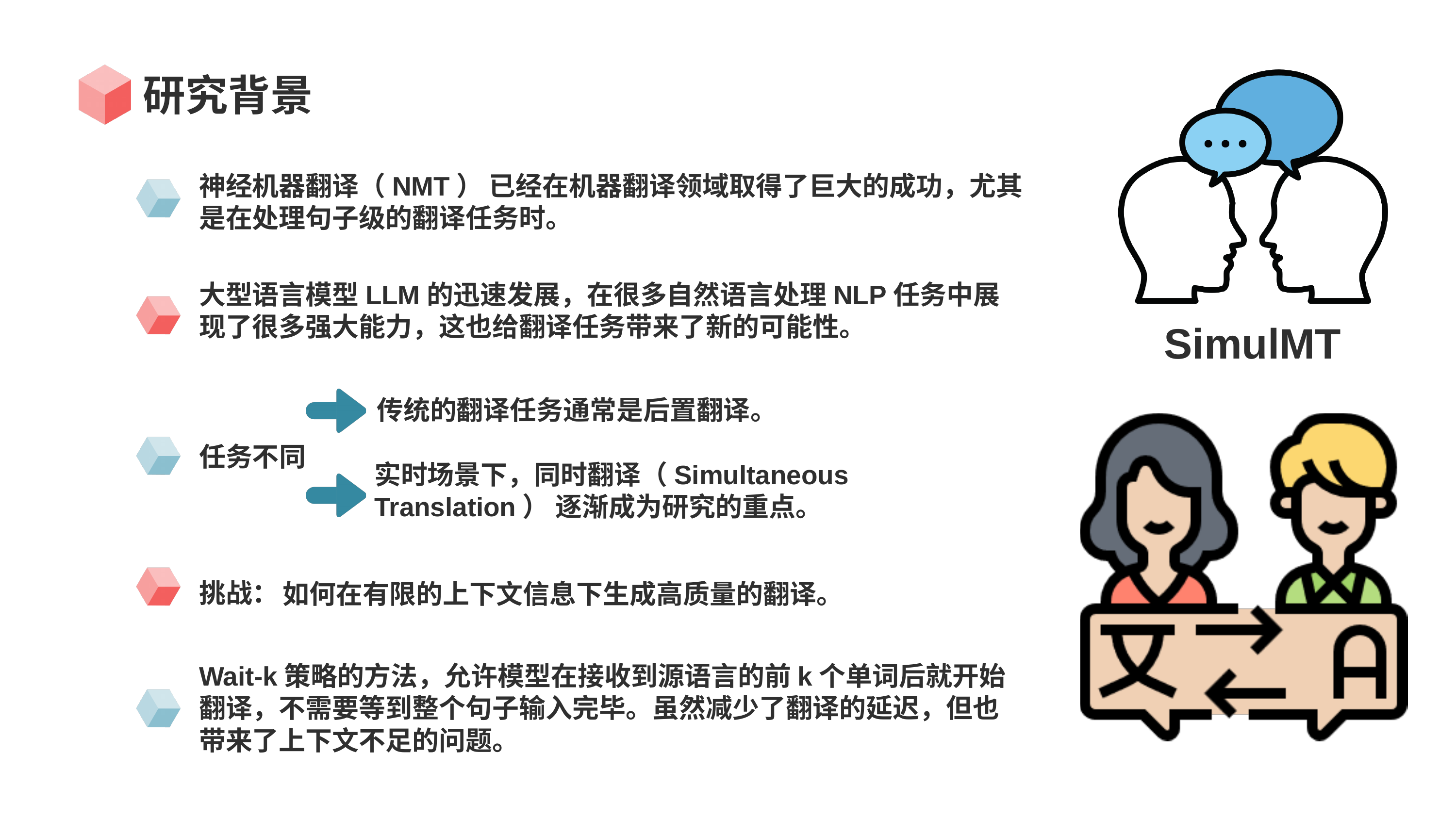

研究背景

神经机器翻译（NMT） 已经在机器翻译领域取得了巨大的成功，尤其是在处理句子级的翻译任务时。

大型语言模型LLM的迅速发展，在很多自然语言处理NLP任务中展现了很多强大能力，这也给翻译任务带来了新的可能性。

SimulMT

传统的翻译任务通常是后置翻译。

任务不同
实时场景下，同时翻译（Simultaneous Translation） 逐渐成为研究的重点。

挑战：
如何在有限的上下文信息下生成高质量的翻译。
Wait-k策略的方法，允许模型在接收到源语言的前k个单词后就开始翻译，不需要等到整个句子输入完毕。虽然减少了翻译的延迟，但也带来了上下文不足的问题。